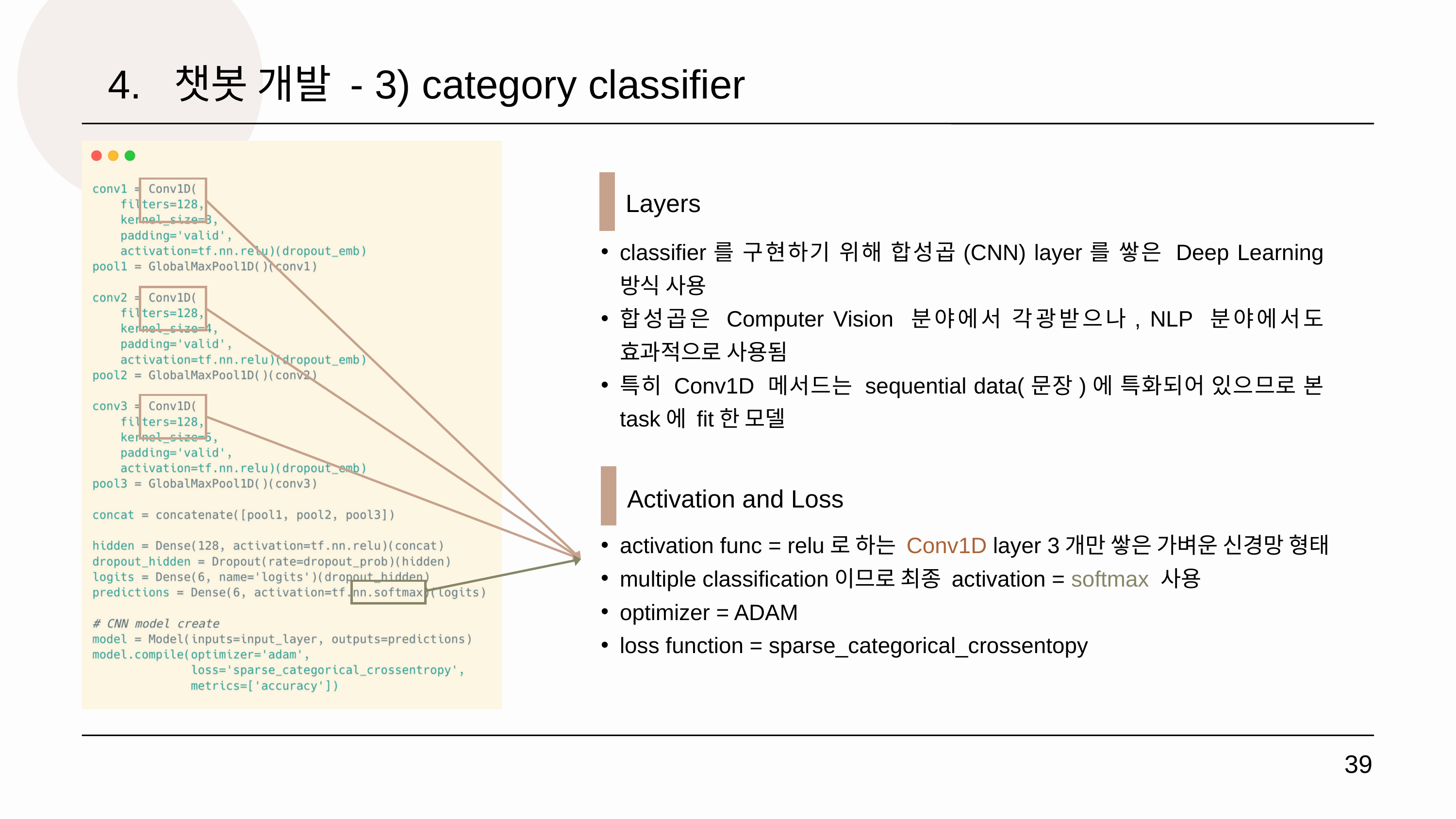

4.  챗봇 개발 - 3) category classifier

Layers

classifier를 구현하기 위해 합성곱(CNN) layer를 쌓은 Deep Learning 방식 사용
합성곱은 Computer Vision 분야에서 각광받으나, NLP 분야에서도 효과적으로 사용됨
특히 Conv1D 메서드는 sequential data(문장)에 특화되어 있으므로 본 task에 fit한 모델

Activation and Loss

activation func = relu로 하는 Conv1D layer 3개만 쌓은 가벼운 신경망 형태
multiple classification이므로 최종 activation = softmax 사용
optimizer = ADAM
loss function = sparse_categorical_crossentopy

39